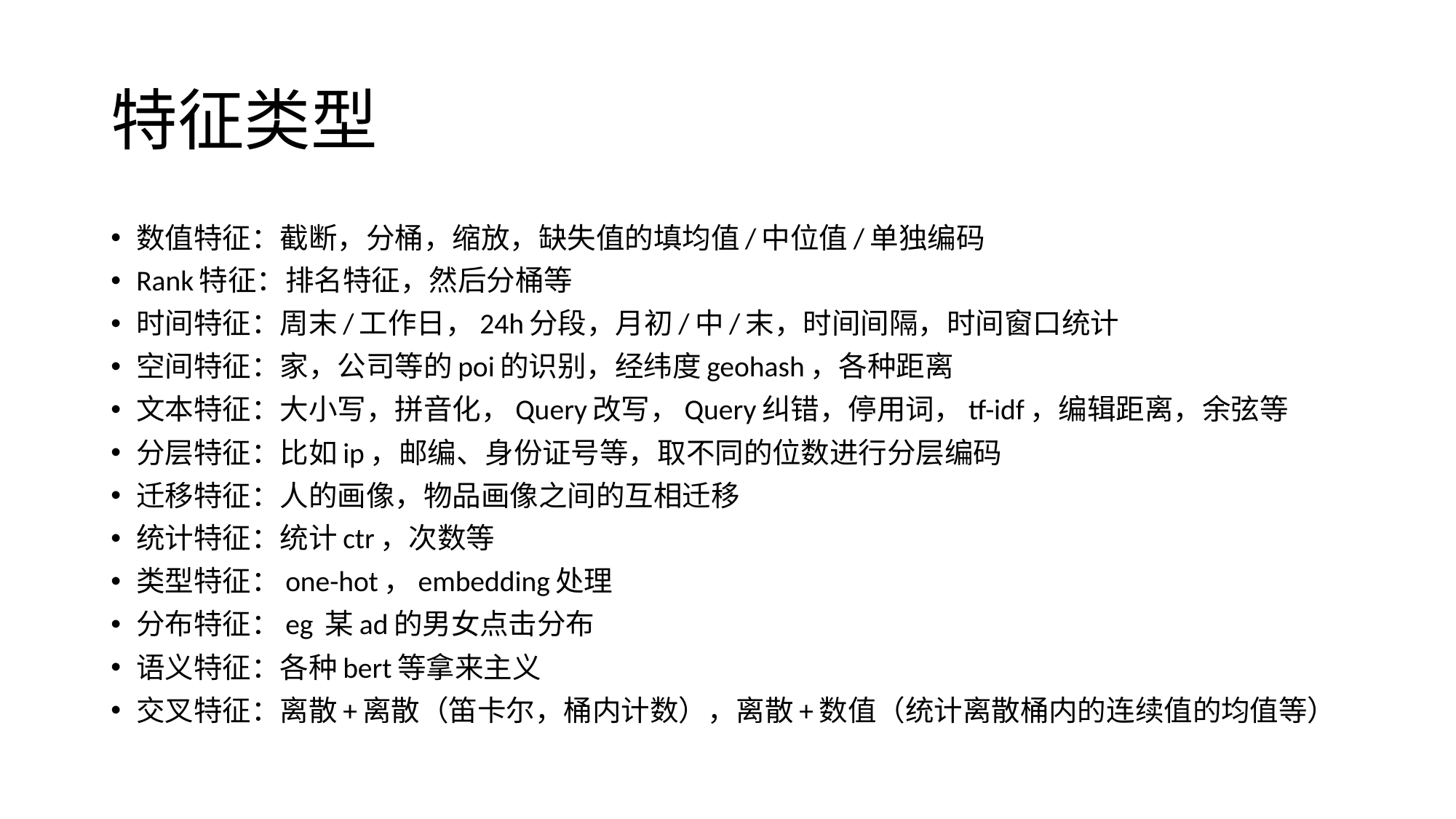

# 特征类型
数值特征：截断，分桶，缩放，缺失值的填均值/中位值/单独编码
Rank特征：排名特征，然后分桶等
时间特征：周末/工作日，24h分段，月初/中/末，时间间隔，时间窗口统计
空间特征：家，公司等的poi的识别，经纬度geohash，各种距离
文本特征：大小写，拼音化，Query改写，Query纠错，停用词，tf-idf，编辑距离，余弦等
分层特征：比如ip，邮编、身份证号等，取不同的位数进行分层编码
迁移特征：人的画像，物品画像之间的互相迁移
统计特征：统计ctr，次数等
类型特征：one-hot，embedding处理
分布特征：eg 某ad的男女点击分布
语义特征：各种bert等拿来主义
交叉特征：离散+离散（笛卡尔，桶内计数），离散+数值（统计离散桶内的连续值的均值等）